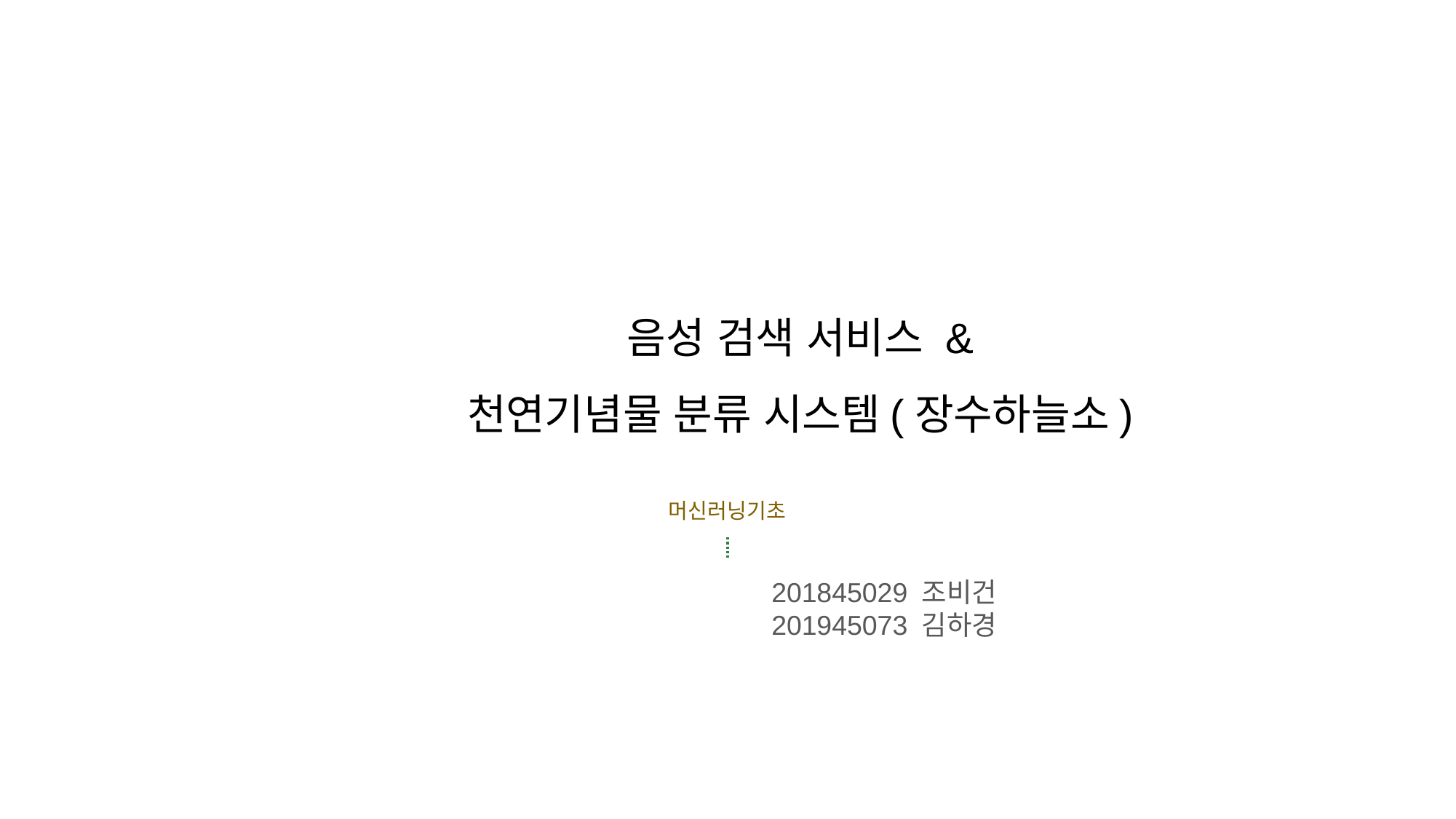

음성 검색 서비스 &
천연기념물 분류 시스템(장수하늘소)
머신러닝기초
201845029 조비건
201945073 김하경